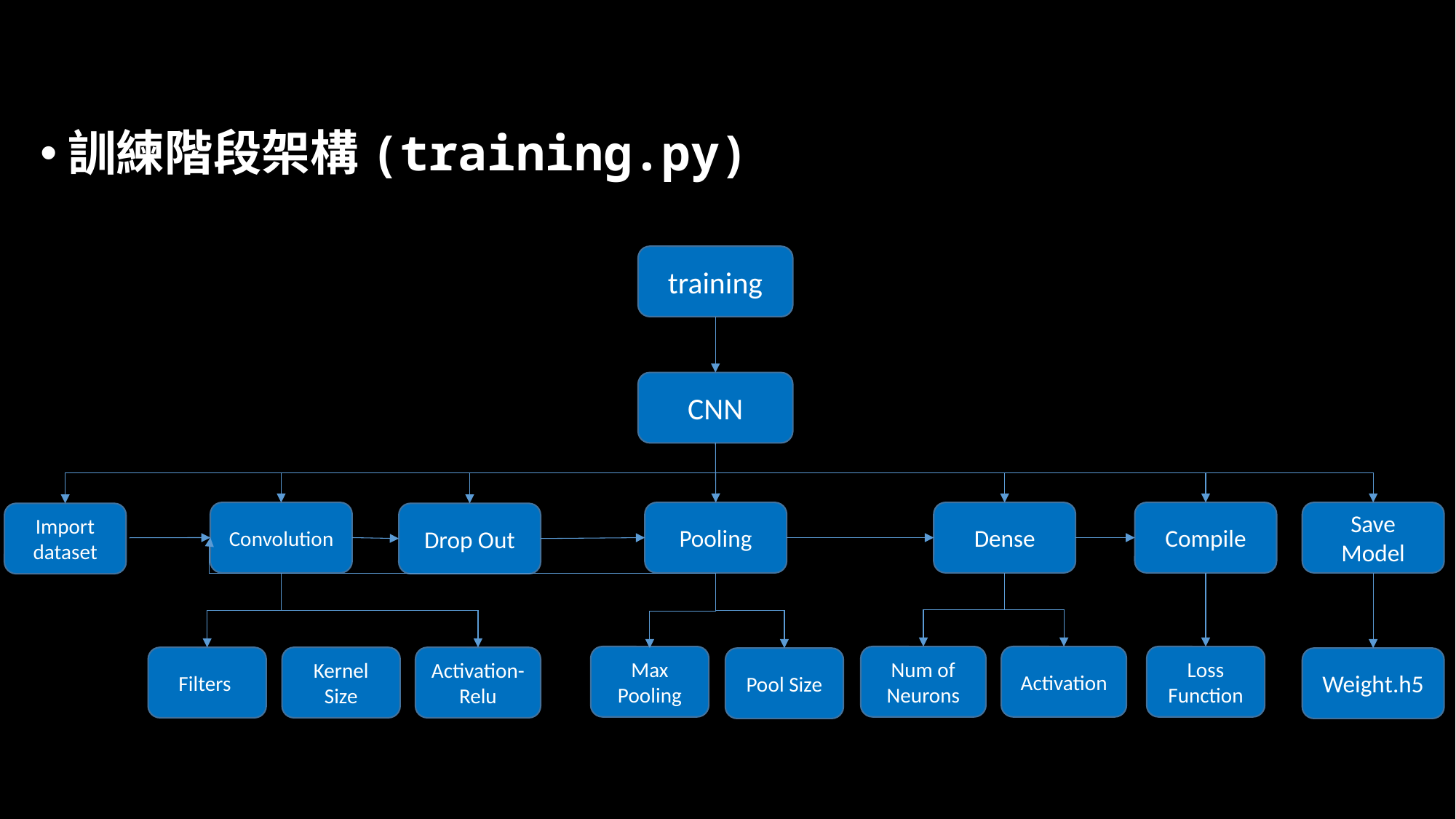

訓練階段架構(training.py)
training
CNN
Convolution
Compile
Save
Model
Pooling
Dense
Import
dataset
Drop Out
Activation
Loss Function
Max Pooling
Num of Neurons
Filters
Kernel Size
Activation-Relu
Pool Size
Weight.h5